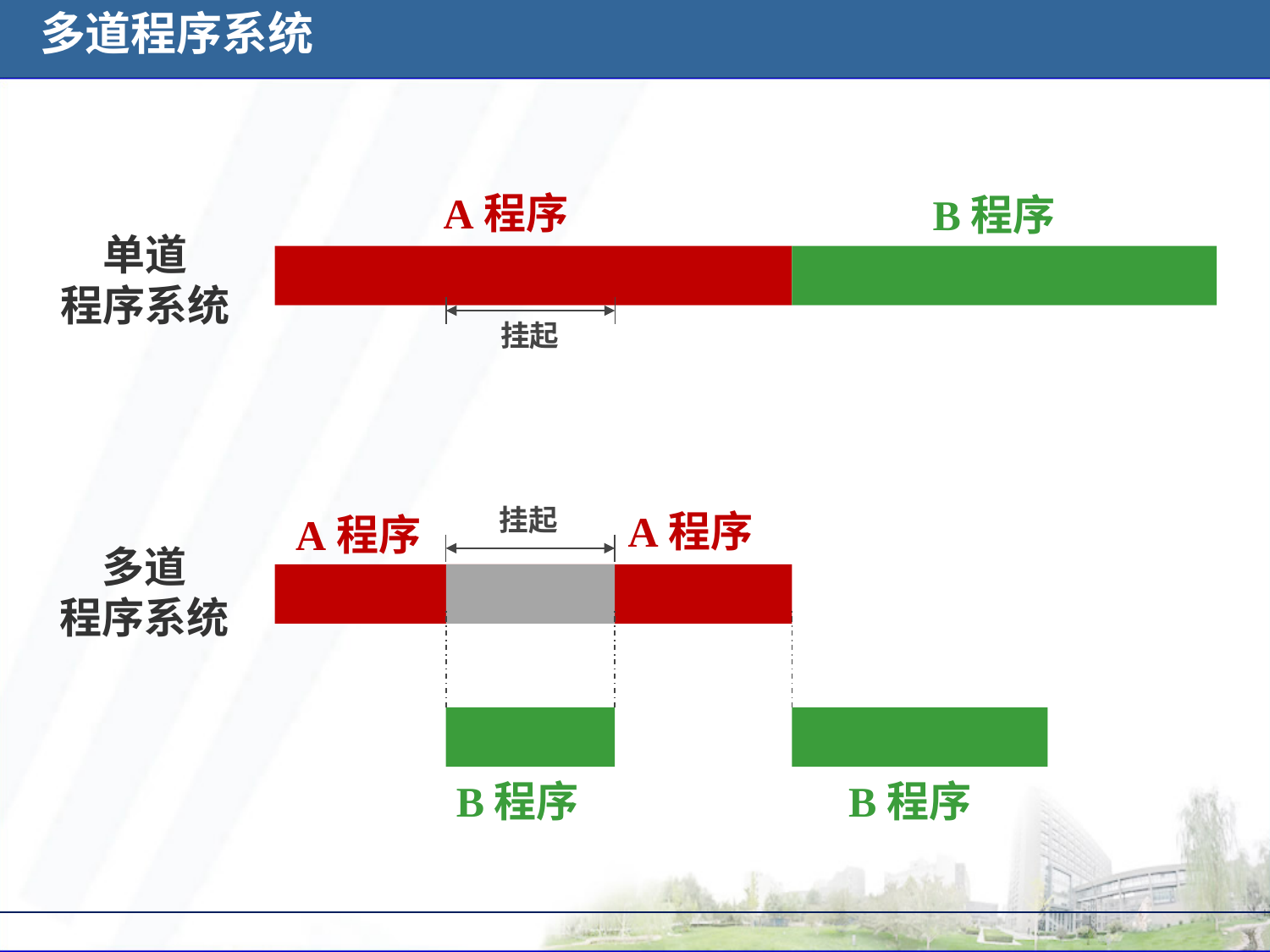

多道程序系统
A程序
B程序
单道
程序系统

挂起
挂起
A程序
A程序
多道
程序系统

B程序
B程序